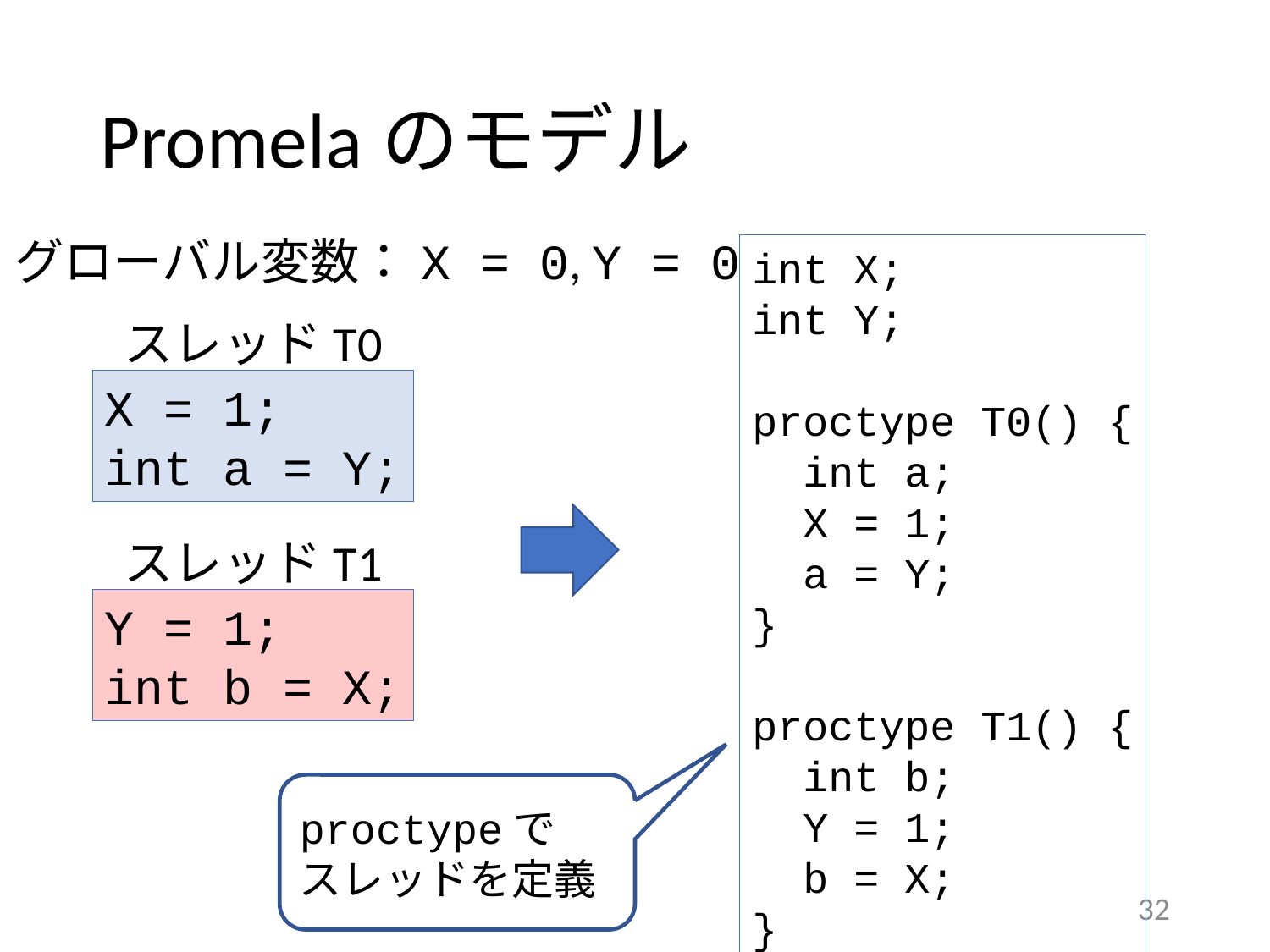

# Promelaのモデル
グローバル変数：X = 0, Y = 0
int X;
int Y;

proctype T0() {
  int a;
  X = 1;
  a = Y;
}

proctype T1() {
  int b;
  Y = 1;
  b = X;
}
スレッドT0
X = 1;
int a = Y;

スレッドT1
Y = 1;
int b = X;
proctypeで
スレッドを定義
32